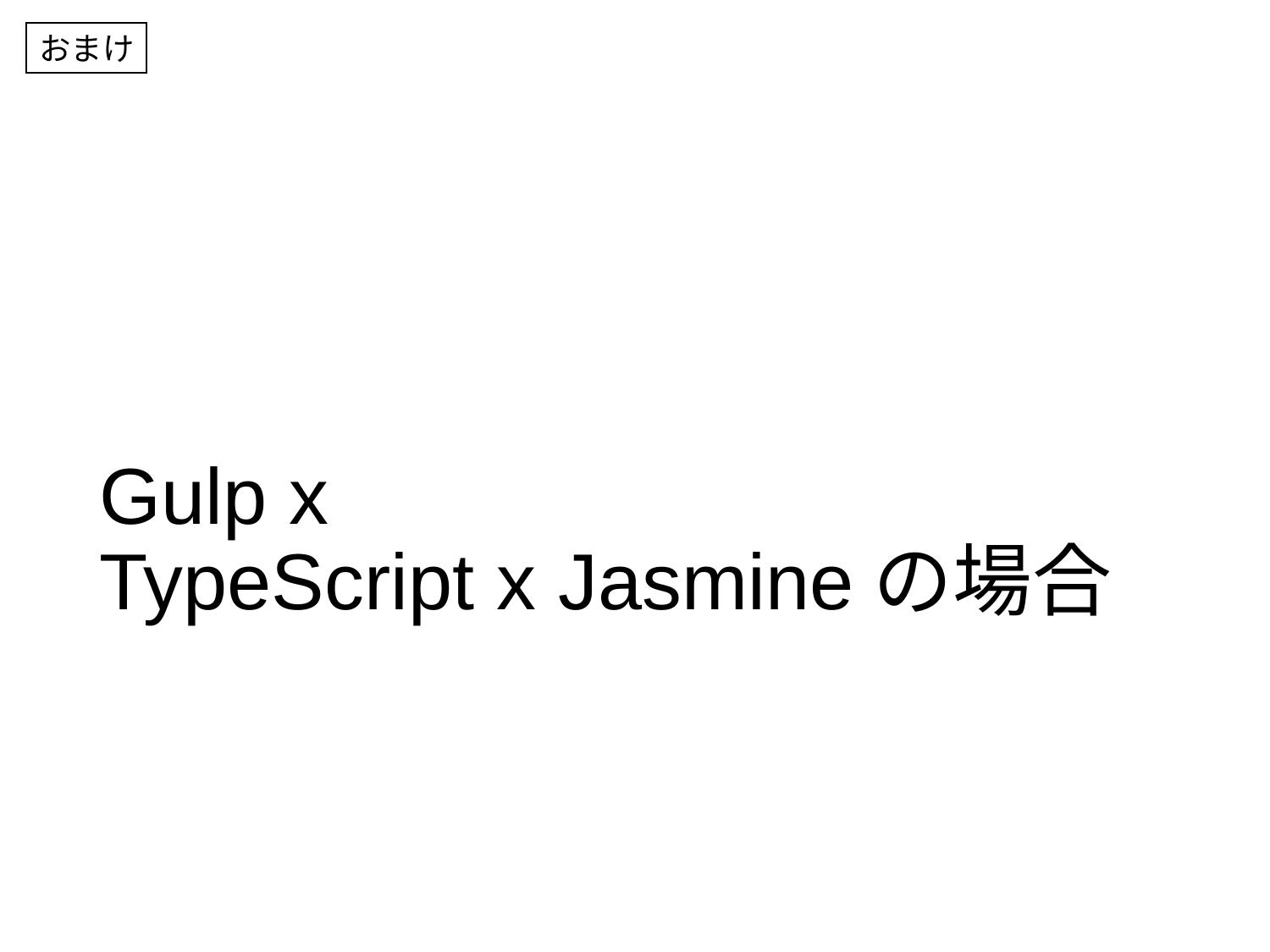

おまけ
# Gulp x TypeScript x Jasmineの場合